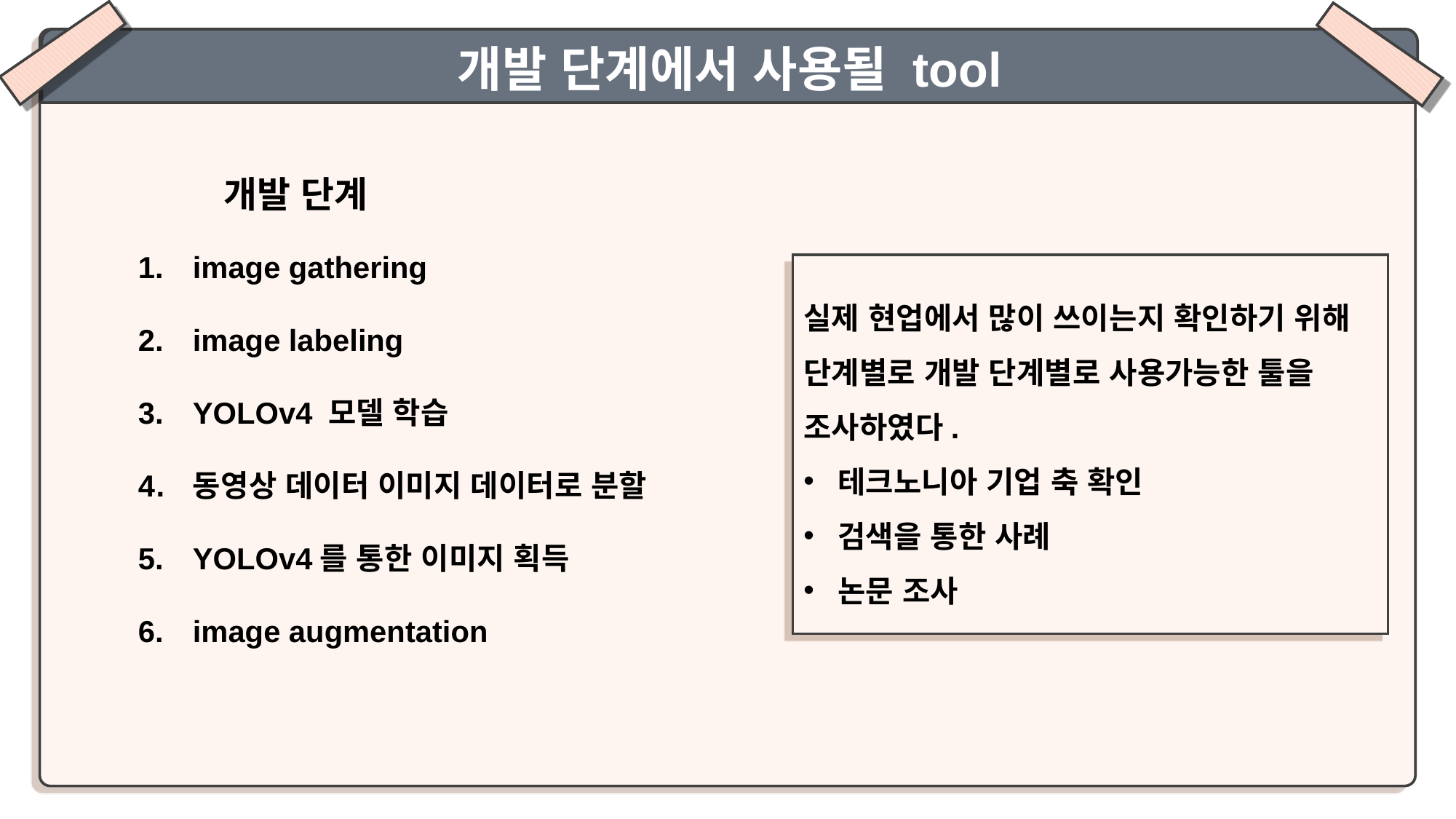

개발 단계에서 사용될 tool
개발 단계
image gathering
image labeling
YOLOv4 모델 학습
동영상 데이터 이미지 데이터로 분할
YOLOv4를 통한 이미지 획득
image augmentation
실제 현업에서 많이 쓰이는지 확인하기 위해 단계별로 개발 단계별로 사용가능한 툴을 조사하였다.
테크노니아 기업 축 확인
검색을 통한 사례
논문 조사